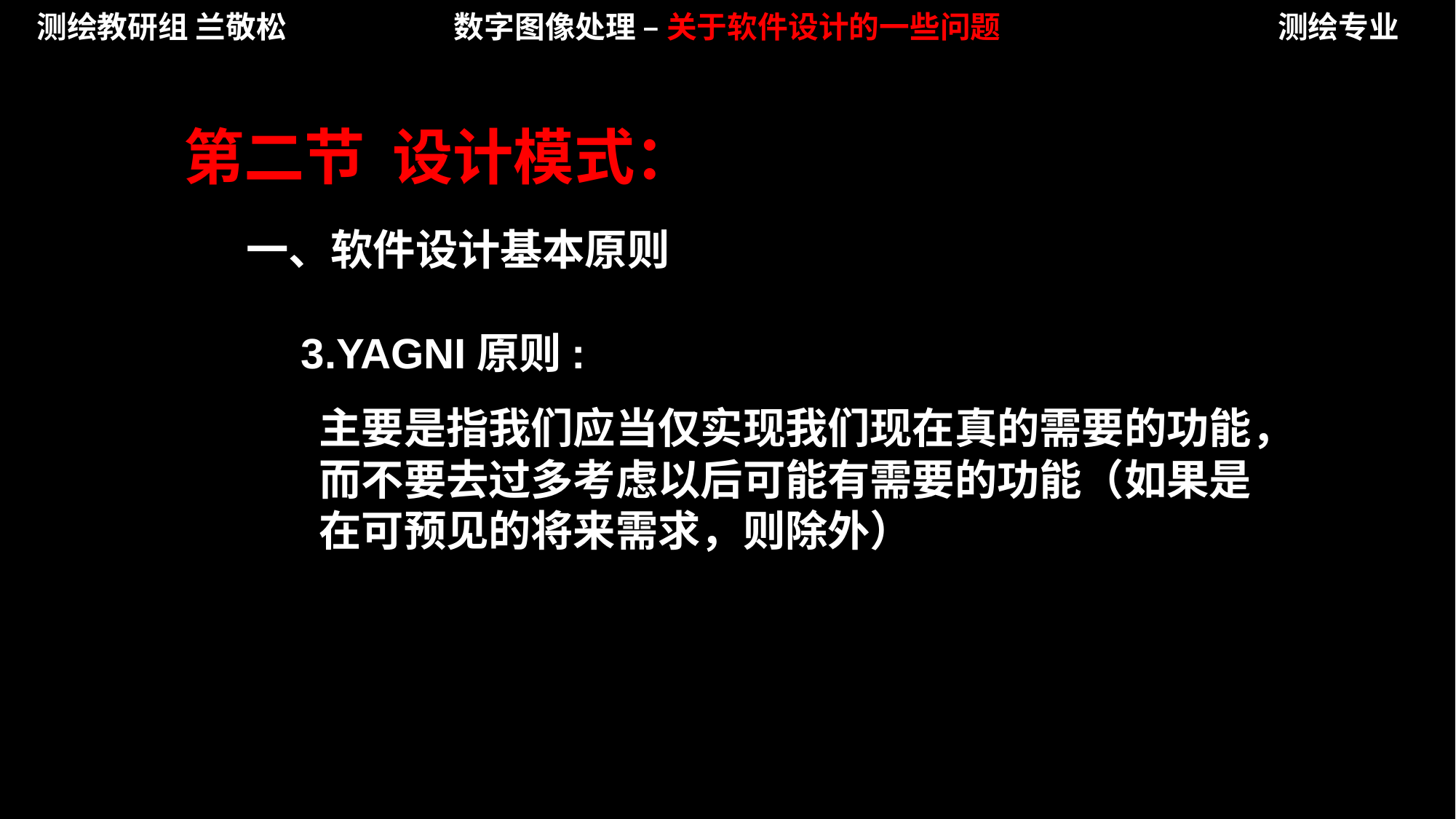

测绘教研组 兰敬松
数字图像处理 – 关于软件设计的一些问题
测绘专业
第二节  设计模式：
一、软件设计基本原则
3.YAGNI原则:
主要是指我们应当仅实现我们现在真的需要的功能，而不要去过多考虑以后可能有需要的功能（如果是在可预见的将来需求，则除外）